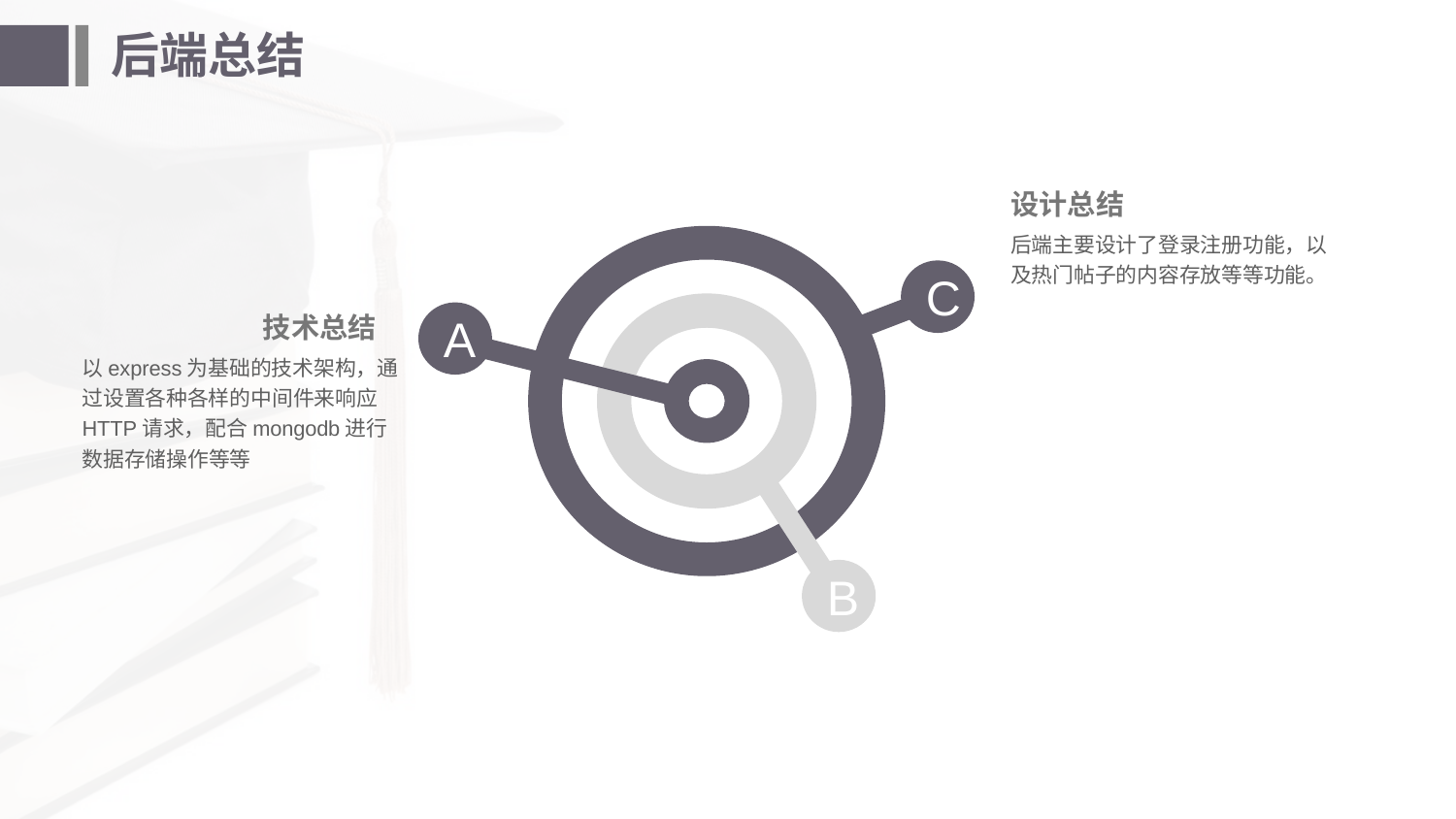

# 后端总结
设计总结

后端主要设计了登录注册功能，以及热门帖子的内容存放等等功能。
C

A
技术总结

以express为基础的技术架构，通过设置各种各样的中间件来响应HTTP请求，配合mongodb进行数据存储操作等等

B